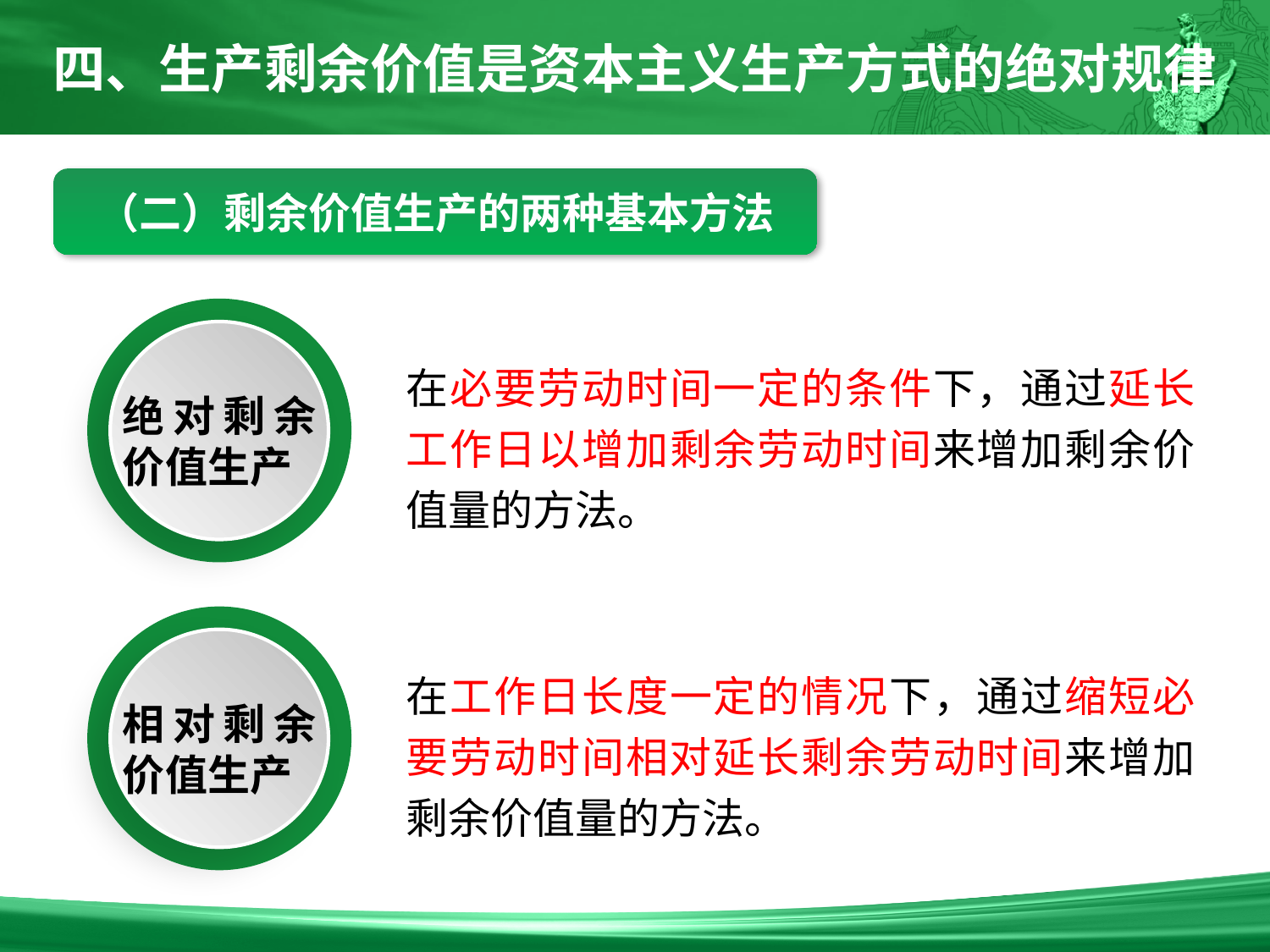

四、生产剩余价值是资本主义生产方式的绝对规律
（二）剩余价值生产的两种基本方法

绝对剩余价值生产
在必要劳动时间一定的条件下，通过延长工作日以增加剩余劳动时间来增加剩余价值量的方法。

相对剩余价值生产
在工作日长度一定的情况下，通过缩短必要劳动时间相对延长剩余劳动时间来增加剩余价值量的方法。